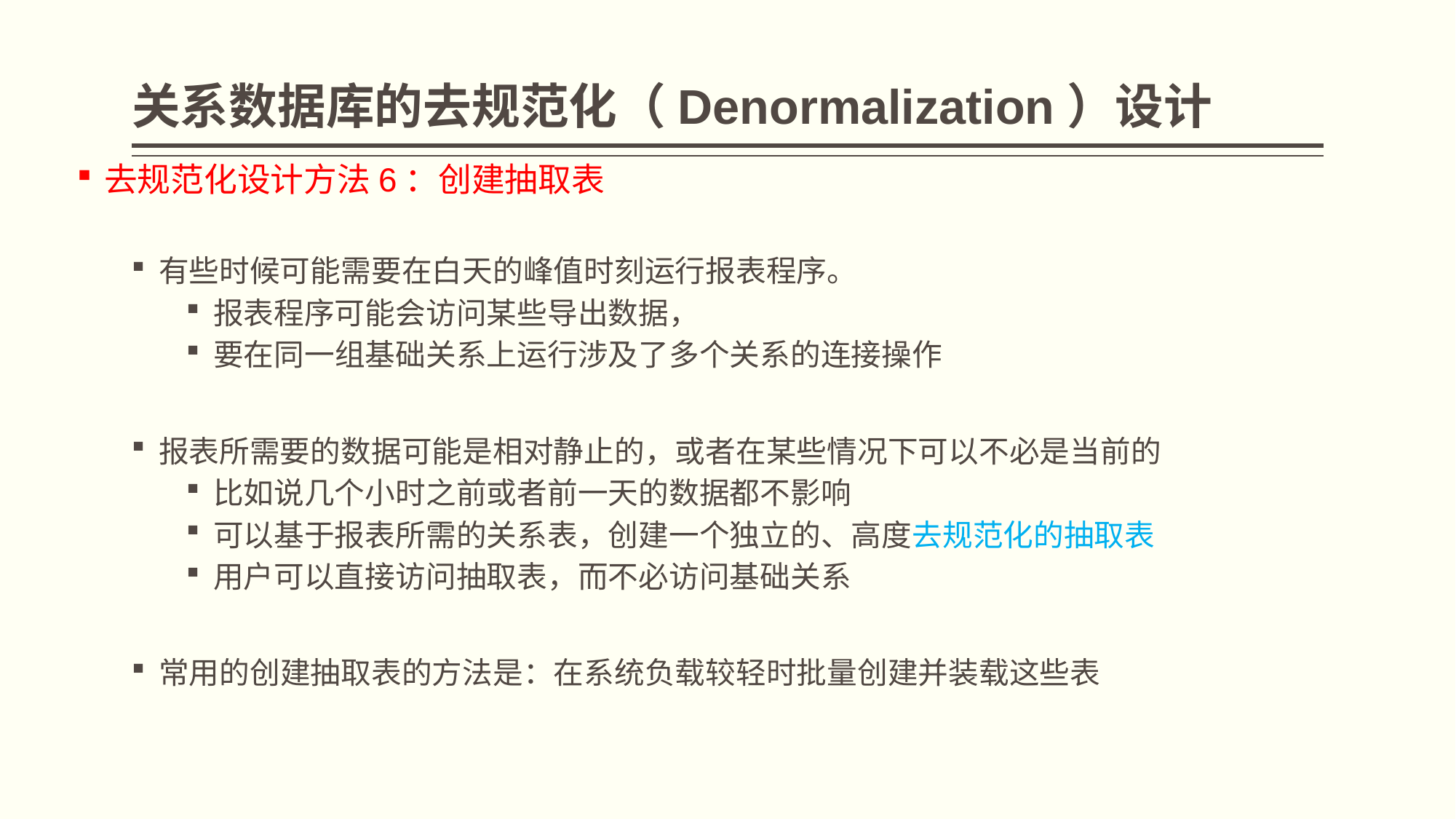

# 关系数据库的去规范化（Denormalization）设计
去规范化设计方法6：创建抽取表

有些时候可能需要在白天的峰值时刻运行报表程序。
报表程序可能会访问某些导出数据，
要在同一组基础关系上运行涉及了多个关系的连接操作

报表所需要的数据可能是相对静止的，或者在某些情况下可以不必是当前的
比如说几个小时之前或者前一天的数据都不影响
可以基于报表所需的关系表，创建一个独立的、高度去规范化的抽取表
用户可以直接访问抽取表，而不必访问基础关系

常用的创建抽取表的方法是：在系统负载较轻时批量创建并装载这些表